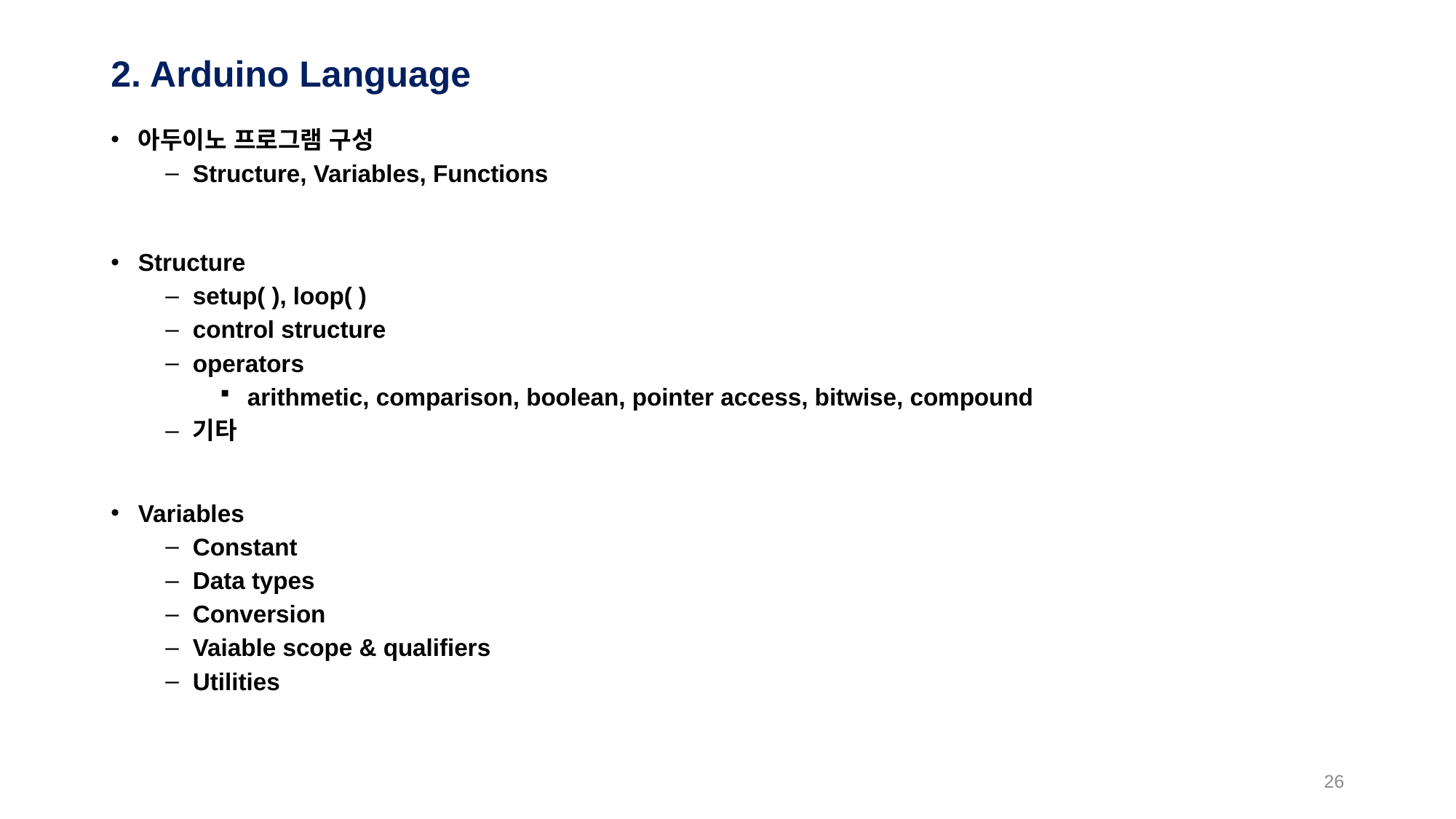

# 2. Arduino Language
아두이노 프로그램 구성
Structure, Variables, Functions

Structure
setup( ), loop( )
control structure
operators
arithmetic, comparison, boolean, pointer access, bitwise, compound
기타

Variables
Constant
Data types
Conversion
Vaiable scope & qualifiers
Utilities

26